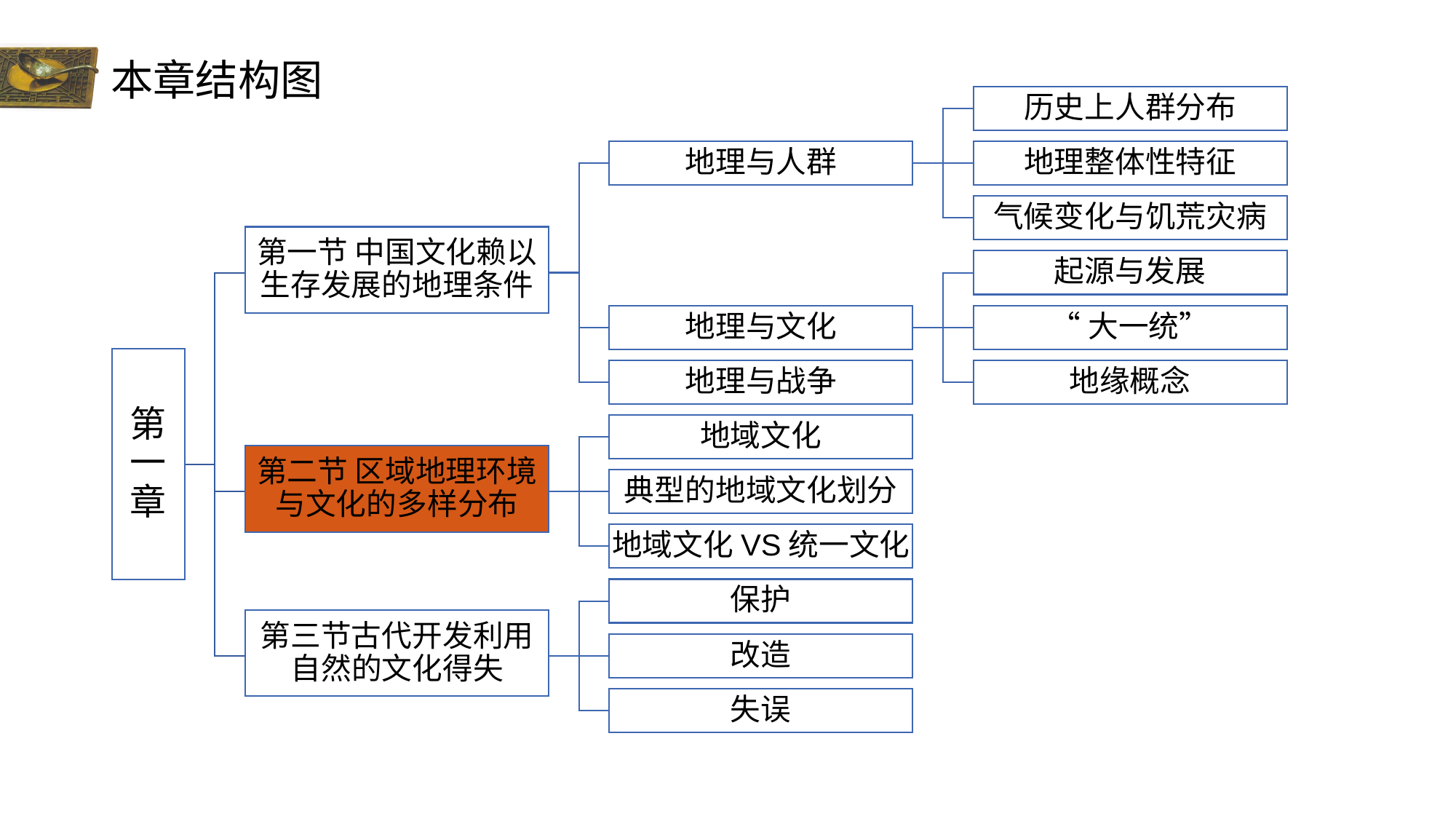

# 本章结构图
历史上人群分布

地理与人群
地理整体性特征

气候变化与饥荒灾病
第一节 中国文化赖以生存发展的地理条件
起源与发展

地理与文化
“大一统”

地理与战争
地缘概念
地域文化

第二节 区域地理环境与文化的多样分布
第一章

典型的地域文化划分

地域文化VS统一文化
保护

第三节古代开发利用自然的文化得失
改造

失误
46